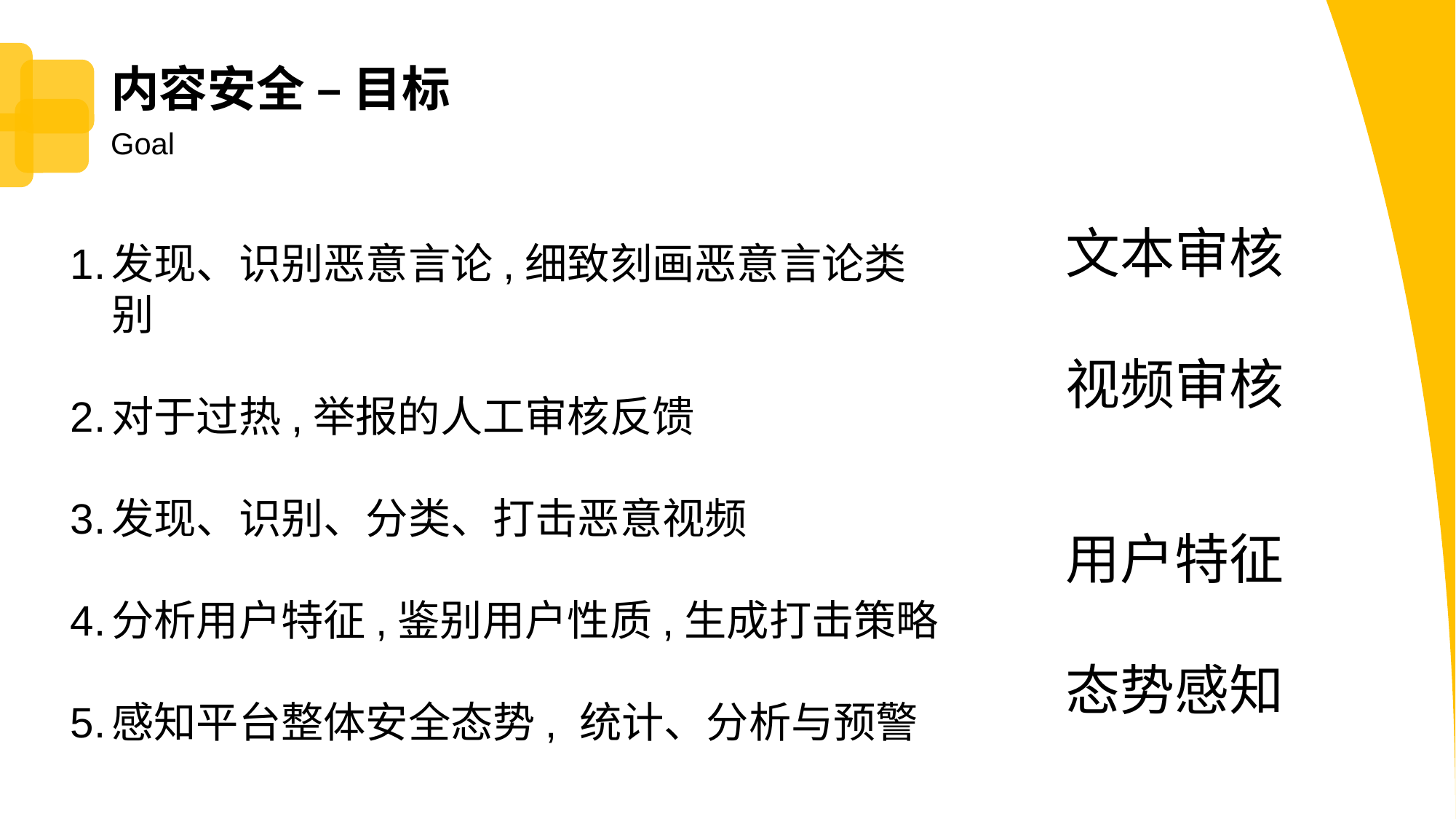

内容安全 – 目标
Goal

文本审核

视频审核

用户特征

态势感知
发现、识别恶意言论,细致刻画恶意言论类别

对于过热,举报的人工审核反馈

发现、识别、分类、打击恶意视频

分析用户特征,鉴别用户性质,生成打击策略

感知平台整体安全态势, 统计、分析与预警